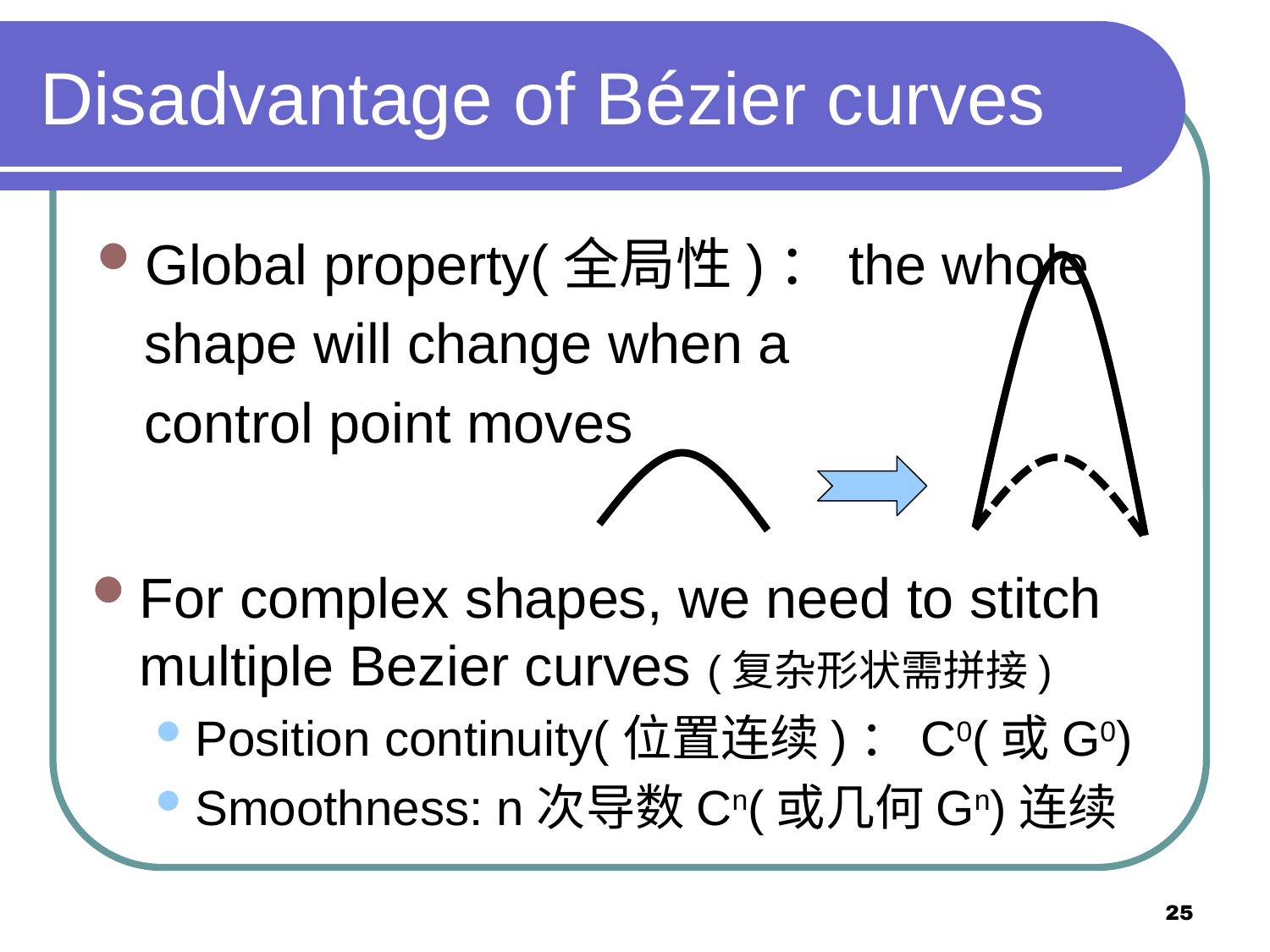

# Disadvantage of Bézier curves
Global property(全局性)：the whole
   shape will change when a
   control point moves

For complex shapes, we need to stitch multiple Bezier curves (复杂形状需拼接)
Position continuity(位置连续)：C0(或G0)
Smoothness: n次导数Cn(或几何Gn)连续
25